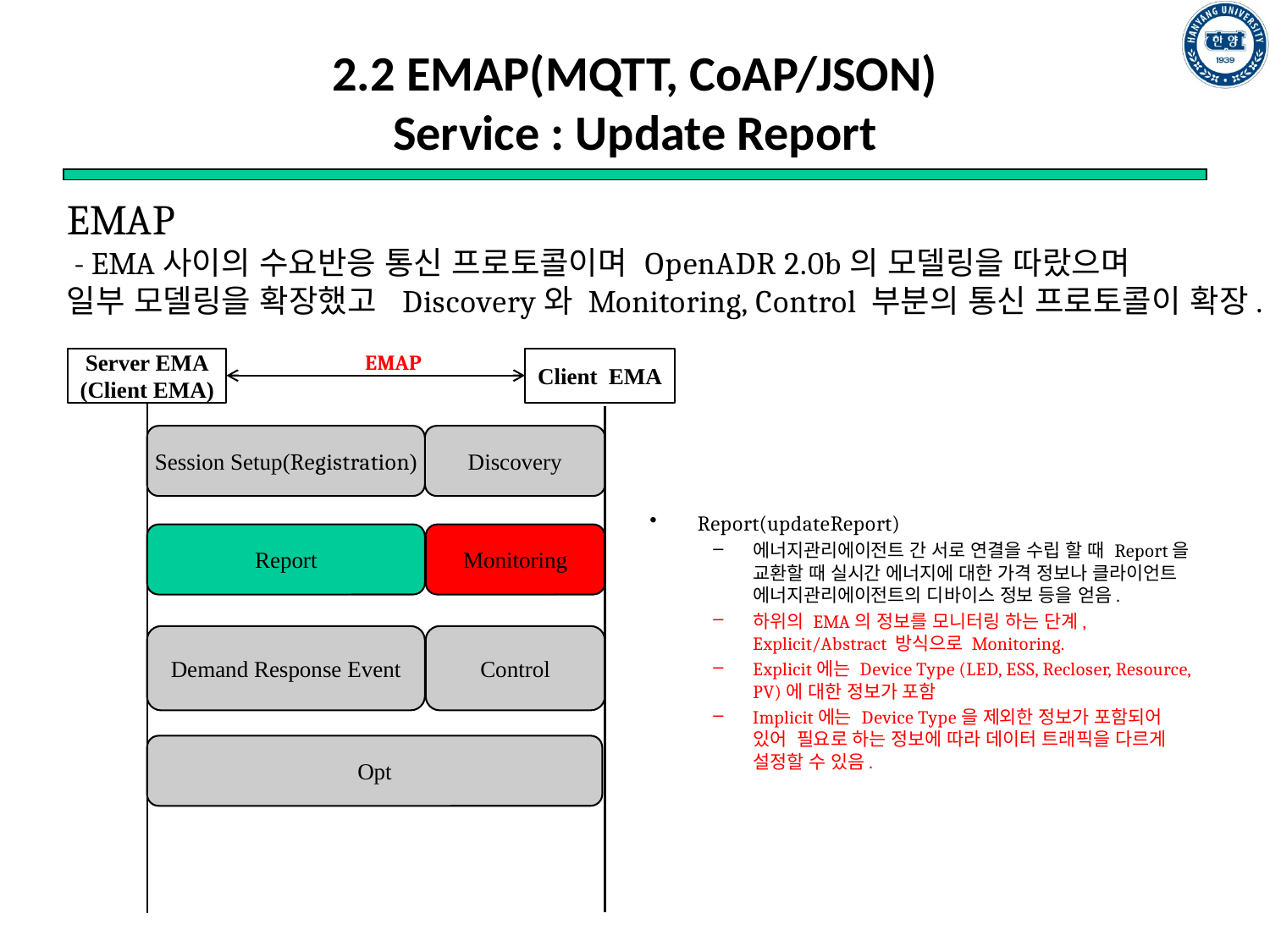

# 2.2 EMAP(MQTT, CoAP/JSON) Service : Update Report
EMAP
 - EMA사이의 수요반응 통신 프로토콜이며 OpenADR 2.0b의 모델링을 따랐으며
일부 모델링을 확장했고  Discovery와 Monitoring, Control 부분의 통신 프로토콜이 확장.

EMAP
Client  EMA
Server EMA
(Client EMA)
Discovery
Session Setup(Registration)
Report(updateReport)
에너지관리에이전트 간 서로 연결을 수립 할 때 Report을 교환할 때 실시간 에너지에 대한 가격 정보나 클라이언트 에너지관리에이전트의 디바이스 정보 등을 얻음.
하위의 EMA의 정보를 모니터링 하는 단계, Explicit/Abstract 방식으로 Monitoring.
Explicit에는 Device Type (LED, ESS, Recloser, Resource, PV)에 대한 정보가 포함
Implicit에는 Device Type을 제외한 정보가 포함되어 있어  필요로 하는 정보에 따라 데이터 트래픽을 다르게 설정할 수 있음.

Monitoring
Report
Control
Demand Response Event
Opt